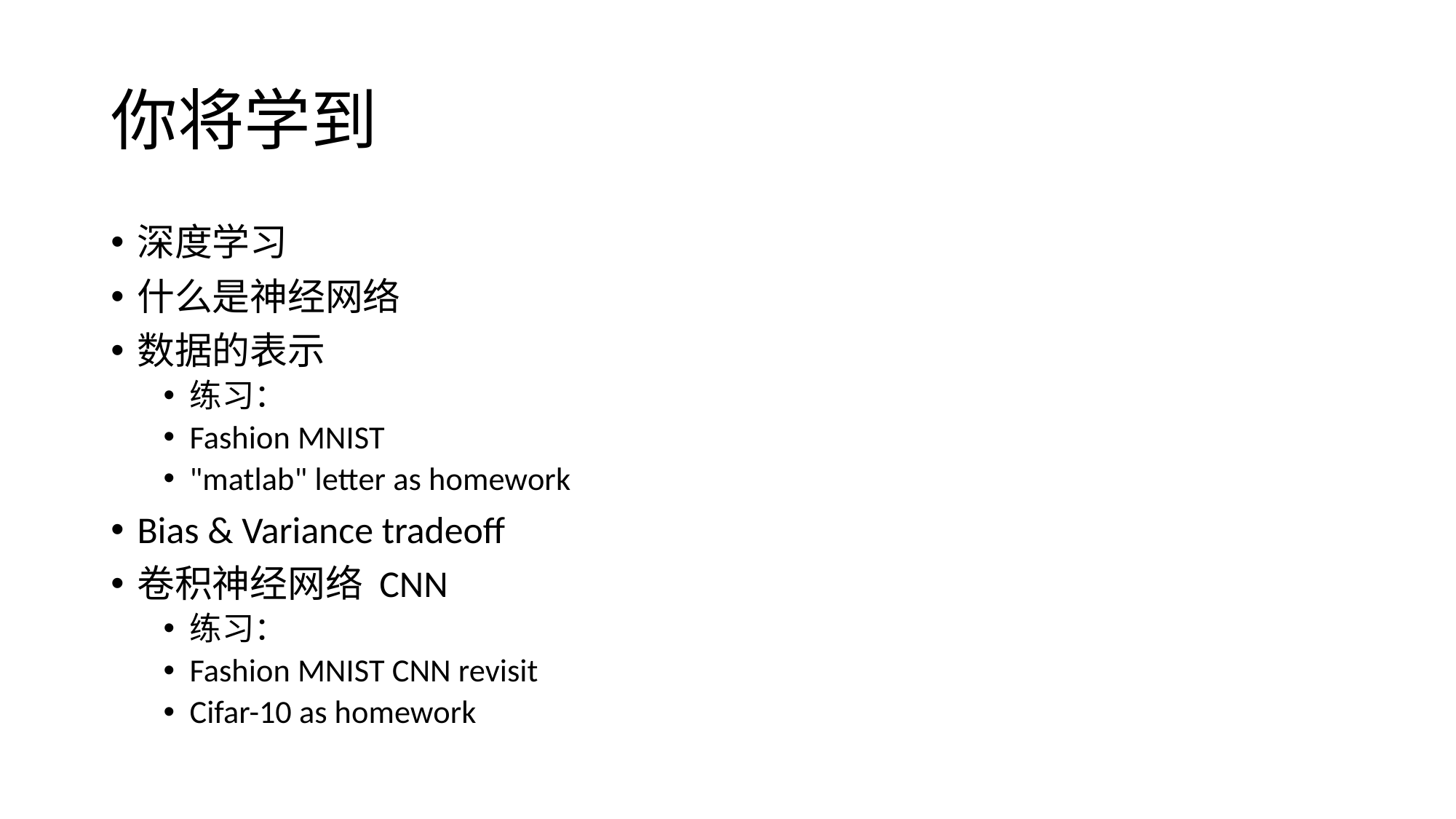

# 你将学到
深度学习
什么是神经网络
数据的表示
练习：
Fashion MNIST
"matlab" letter as homework
Bias & Variance tradeoff
卷积神经网络 CNN
练习：
Fashion MNIST CNN revisit
Cifar-10 as homework